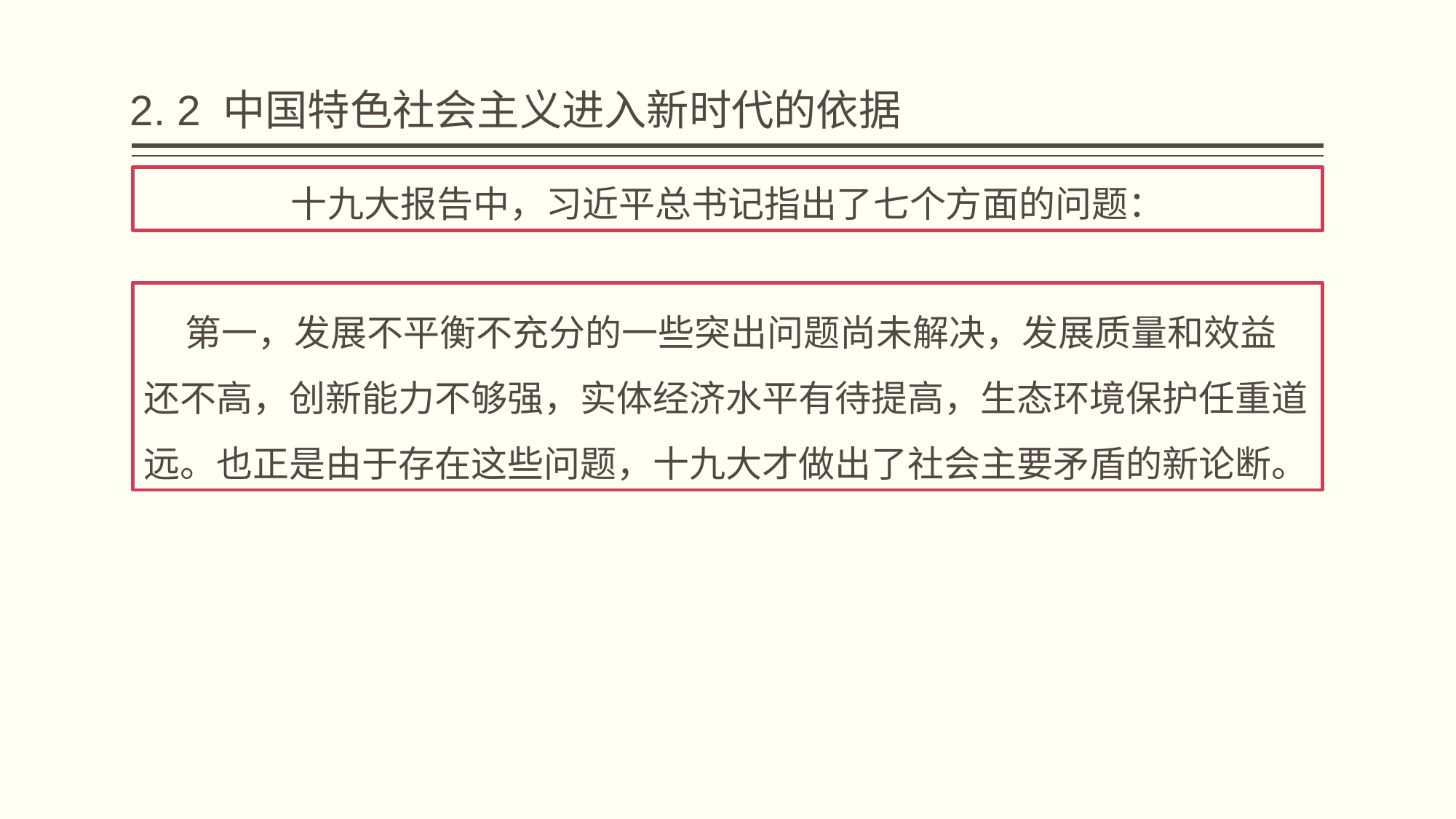

# 2. 2 中国特色社会主义进入新时代的依据
十九大报告中，习近平总书记指出了七个方面的问题：
    第一，发展不平衡不充分的一些突出问题尚未解决，发展质量和效益还不高，创新能力不够强，实体经济水平有待提高，生态环境保护任重道远。也正是由于存在这些问题，十九大才做出了社会主要矛盾的新论断。